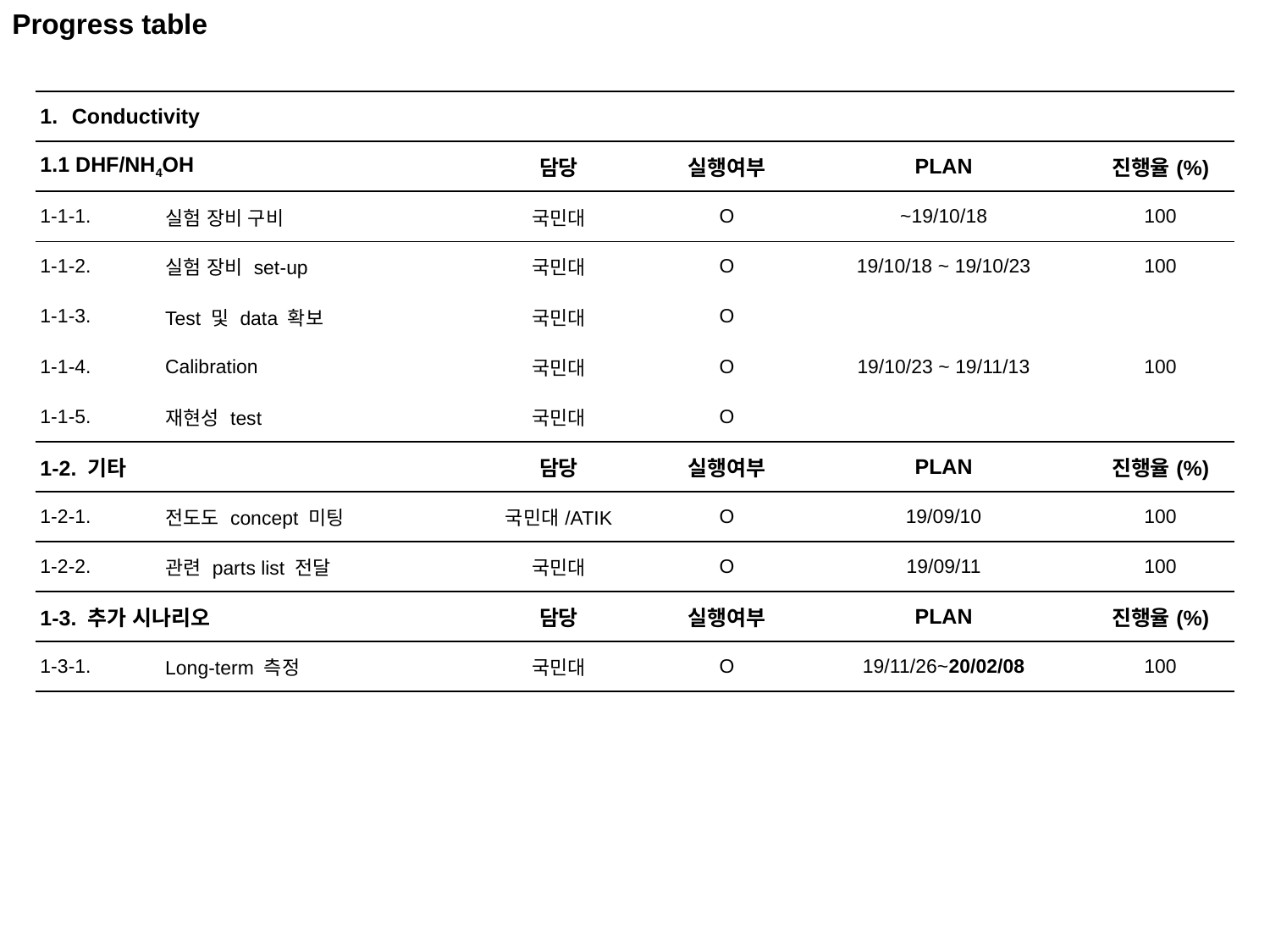

Progress table
| Conductivity |  |  |  |  |  |
| --- | --- | --- | --- | --- | --- |
| 1.1 DHF/NH4OH |  | 담당 | 실행여부 | PLAN | 진행율(%) |
| 1-1-1. | 실험 장비 구비 | 국민대 | O | ~19/10/18 | 100 |
| 1-1-2. | 실험 장비 set-up | 국민대 | O | 19/10/18 ~ 19/10/23 | 100 |
| 1-1-3. | Test 및 data 확보 | 국민대 | O | 19/10/23 ~ 19/11/13 | 100 |
| 1-1-4. | Calibration | 국민대 | O |  |  |
| 1-1-5. | 재현성 test | 국민대 | O |  |  |
| 1-2. 기타 |  | 담당 | 실행여부 | PLAN | 진행율(%) |
| 1-2-1. | 전도도 concept 미팅 | 국민대/ATIK | O | 19/09/10 | 100 |
| 1-2-2. | 관련 parts list 전달 | 국민대 | O | 19/09/11 | 100 |
| 1-3. 추가 시나리오 |  | 담당 | 실행여부 | PLAN | 진행율(%) |
| 1-3-1. | Long-term 측정 | 국민대 | O | 19/11/26~20/02/08 | 100 |